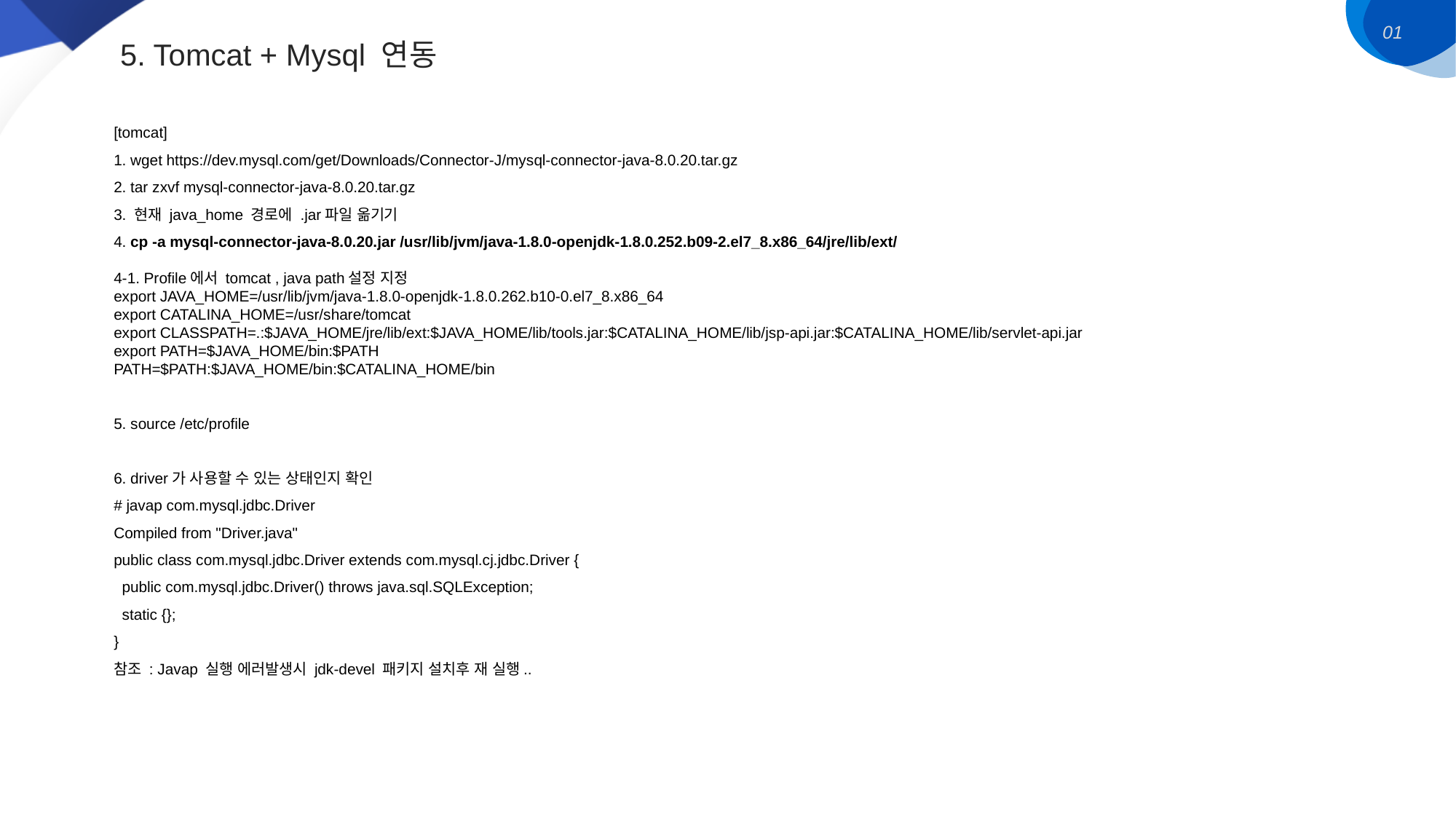

01
5. Tomcat + Mysql 연동
[tomcat]
1. wget https://dev.mysql.com/get/Downloads/Connector-J/mysql-connector-java-8.0.20.tar.gz
2. tar zxvf mysql-connector-java-8.0.20.tar.gz
3. 현재 java_home 경로에 .jar파일 옮기기
4. cp -a mysql-connector-java-8.0.20.jar /usr/lib/jvm/java-1.8.0-openjdk-1.8.0.252.b09-2.el7_8.x86_64/jre/lib/ext/

4-1. Profile에서 tomcat , java path설정 지정
export JAVA_HOME=/usr/lib/jvm/java-1.8.0-openjdk-1.8.0.262.b10-0.el7_8.x86_64
export CATALINA_HOME=/usr/share/tomcat
export CLASSPATH=.:$JAVA_HOME/jre/lib/ext:$JAVA_HOME/lib/tools.jar:$CATALINA_HOME/lib/jsp-api.jar:$CATALINA_HOME/lib/servlet-api.jar
export PATH=$JAVA_HOME/bin:$PATH
PATH=$PATH:$JAVA_HOME/bin:$CATALINA_HOME/bin

5. source /etc/profile

6. driver가 사용할 수 있는 상태인지 확인
# javap com.mysql.jdbc.Driver
Compiled from "Driver.java"
public class com.mysql.jdbc.Driver extends com.mysql.cj.jdbc.Driver {
  public com.mysql.jdbc.Driver() throws java.sql.SQLException;
  static {};
}
참조 : Javap 실행 에러발생시 jdk-devel 패키지 설치후 재 실행..